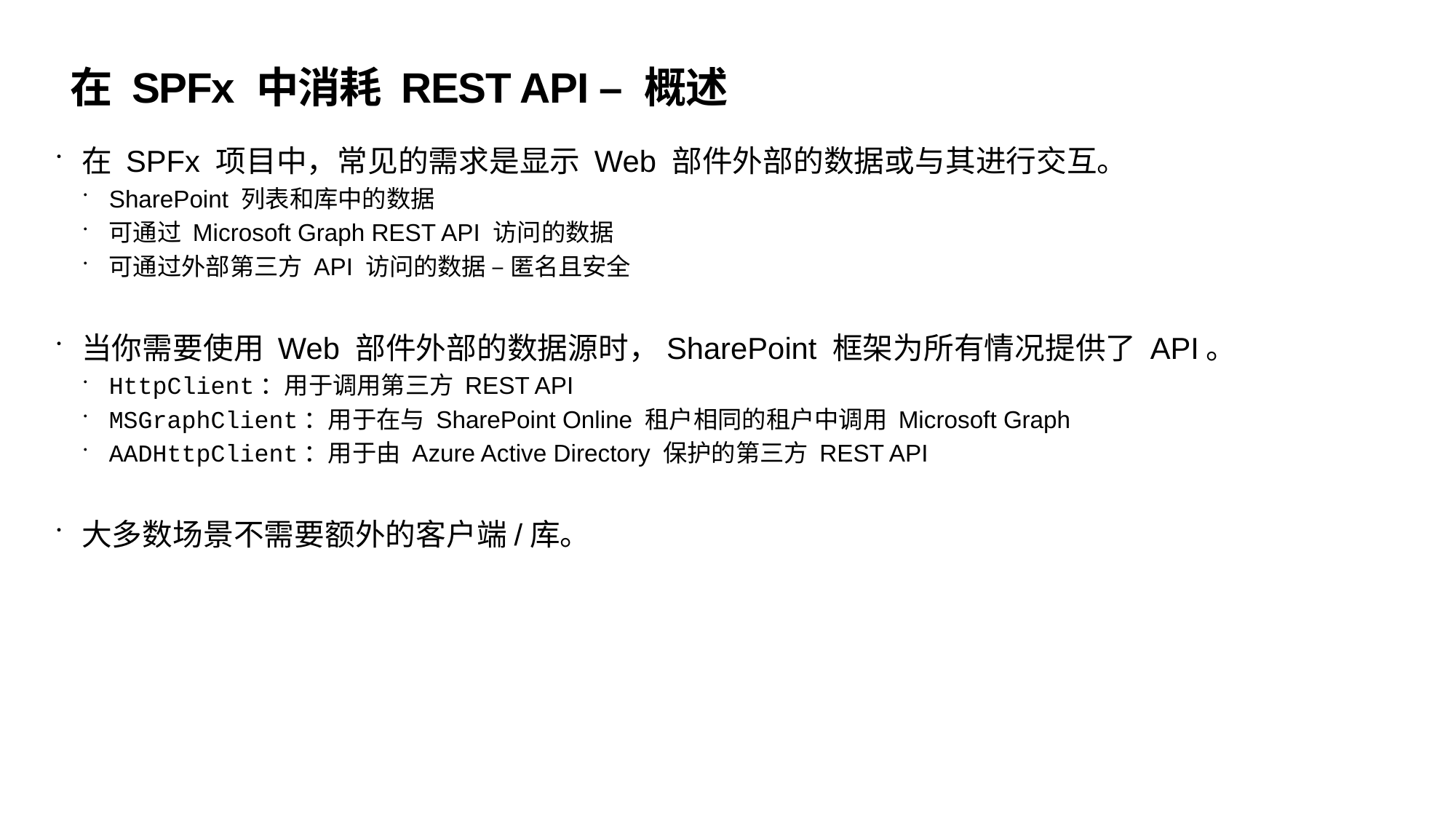

# 在 SPFx 中消耗 REST API – 概述
在 SPFx 项目中，常见的需求是显示 Web 部件外部的数据或与其进行交互。
SharePoint 列表和库中的数据
可通过 Microsoft Graph REST API 访问的数据
可通过外部第三方 API 访问的数据 – 匿名且安全

当你需要使用 Web 部件外部的数据源时，SharePoint 框架为所有情况提供了 API。
HttpClient：用于调用第三方 REST API
MSGraphClient：用于在与 SharePoint Online 租户相同的租户中调用 Microsoft Graph
AADHttpClient：用于由 Azure Active Directory 保护的第三方 REST API

大多数场景不需要额外的客户端/库。